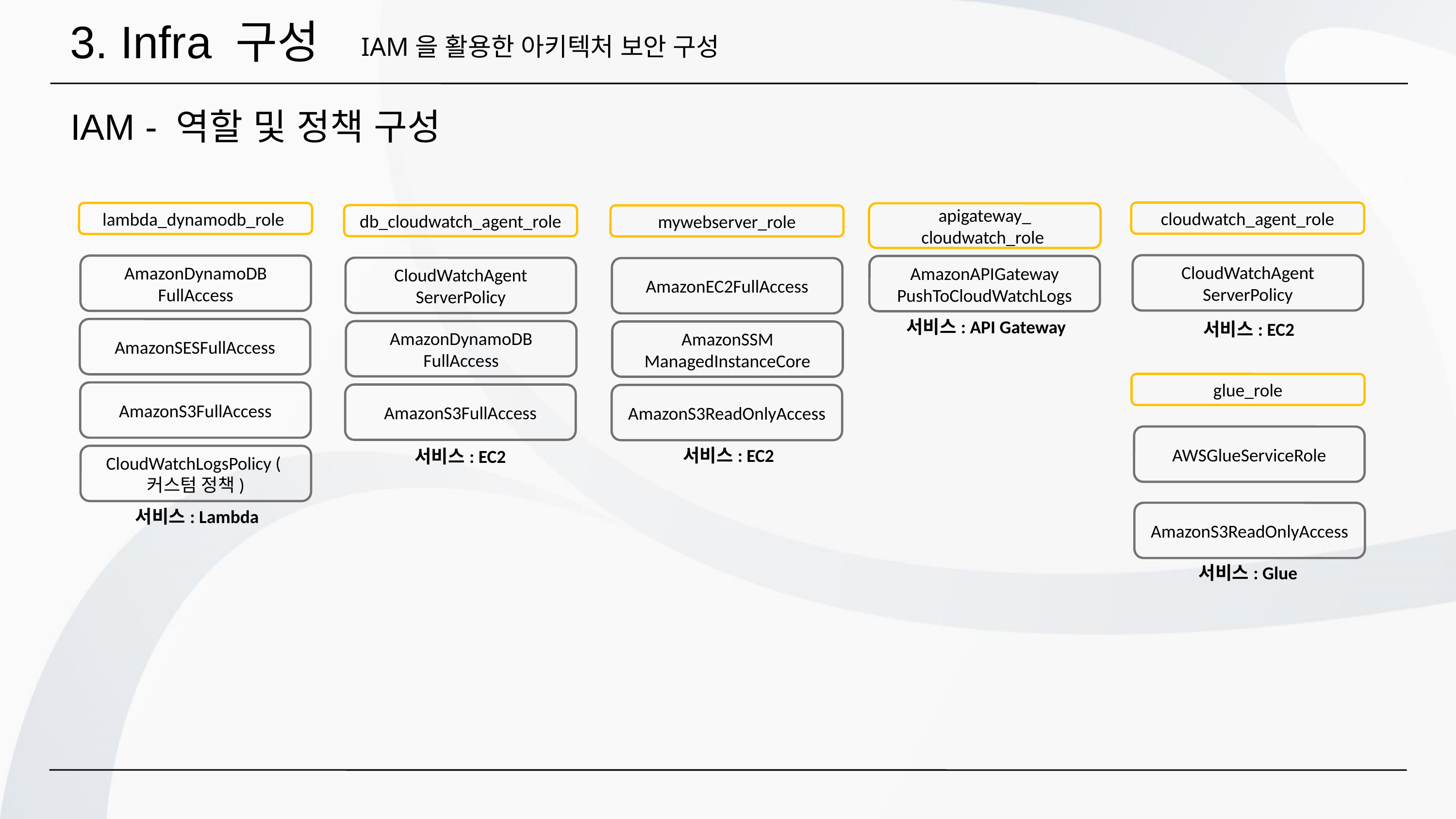

3. Infra 구성
IAM을 활용한 아키텍처 보안 구성
IAM - 역할 및 정책 구성
cloudwatch_agent_role
lambda_dynamodb_role
apigateway_
cloudwatch_role
db_cloudwatch_agent_role
mywebserver_role
CloudWatchAgent
ServerPolicy
AmazonDynamoDB
FullAccess
AmazonAPIGateway
PushToCloudWatchLogs
CloudWatchAgent
ServerPolicy
AmazonEC2FullAccess
서비스: API Gateway
서비스: EC2
AmazonSESFullAccess
AmazonDynamoDB
FullAccess
AmazonSSM
ManagedInstanceCore
glue_role
AmazonS3FullAccess
AmazonS3FullAccess
AmazonS3ReadOnlyAccess
AWSGlueServiceRole
서비스: EC2
서비스: EC2
CloudWatchLogsPolicy (커스텀 정책)
AmazonS3ReadOnlyAccess
서비스: Lambda
서비스: Glue